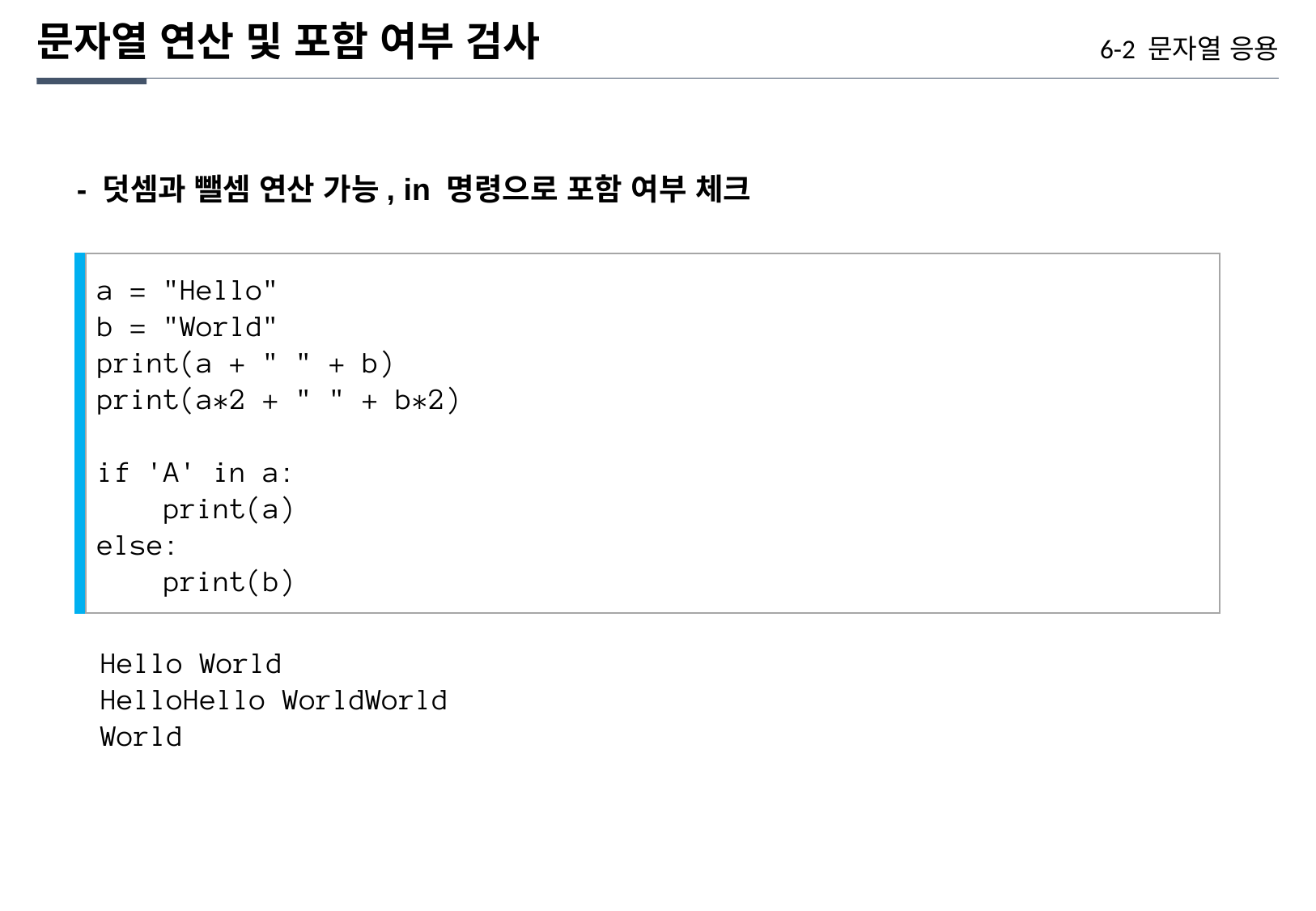

문자열 연산 및 포함 여부 검사
6-2 문자열 응용
- 덧셈과 뺄셈 연산 가능, in 명령으로 포함 여부 체크

a = "Hello"
b = "World"
print(a + " " + b)
print(a*2 + " " + b*2)

if 'A' in a:
    print(a)
else:
    print(b)
Hello World
HelloHello WorldWorld
World